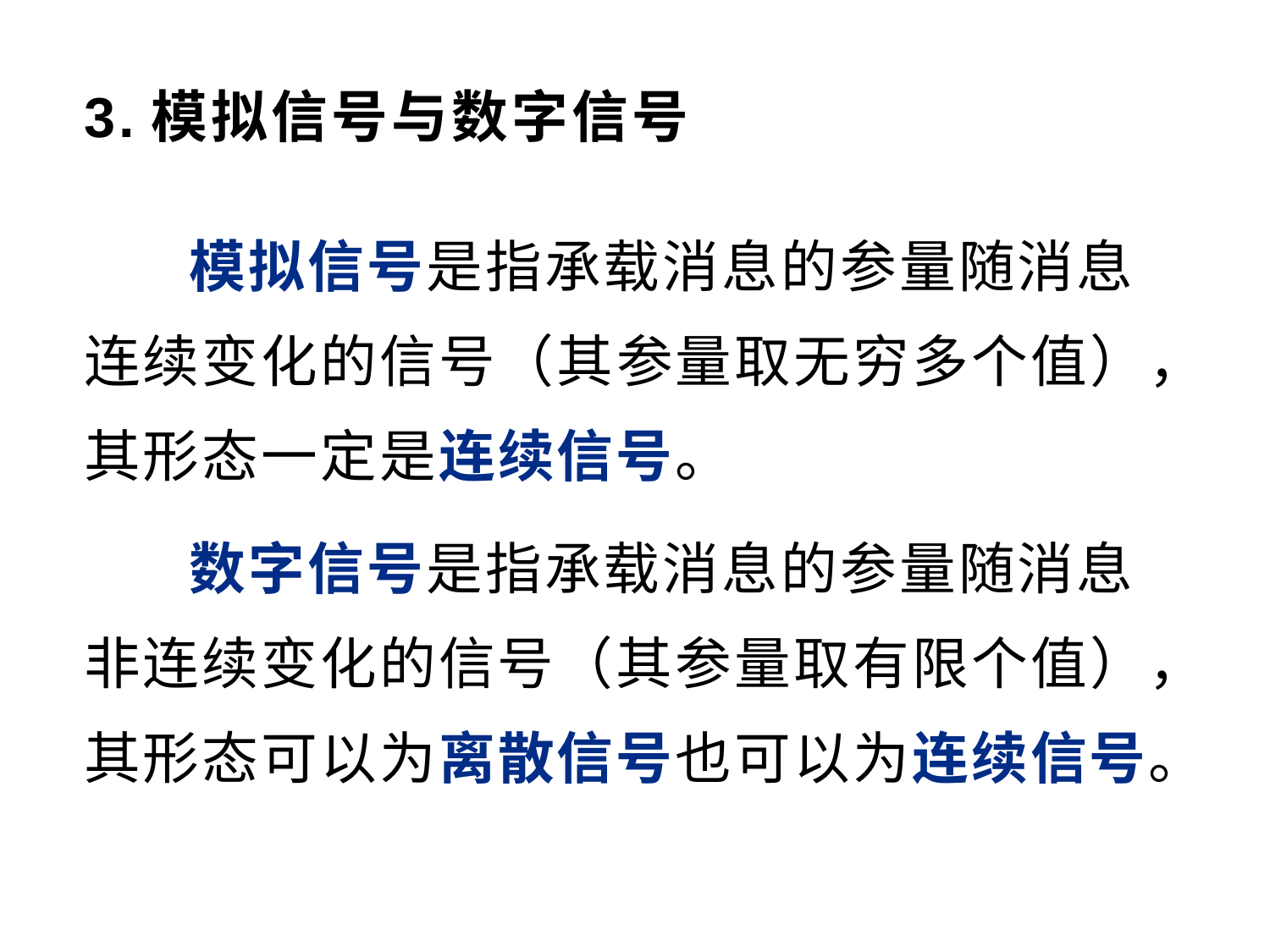

# 3.模拟信号与数字信号
      模拟信号是指承载消息的参量随消息连续变化的信号（其参量取无穷多个值），其形态一定是连续信号。
      数字信号是指承载消息的参量随消息非连续变化的信号（其参量取有限个值），其形态可以为离散信号也可以为连续信号。